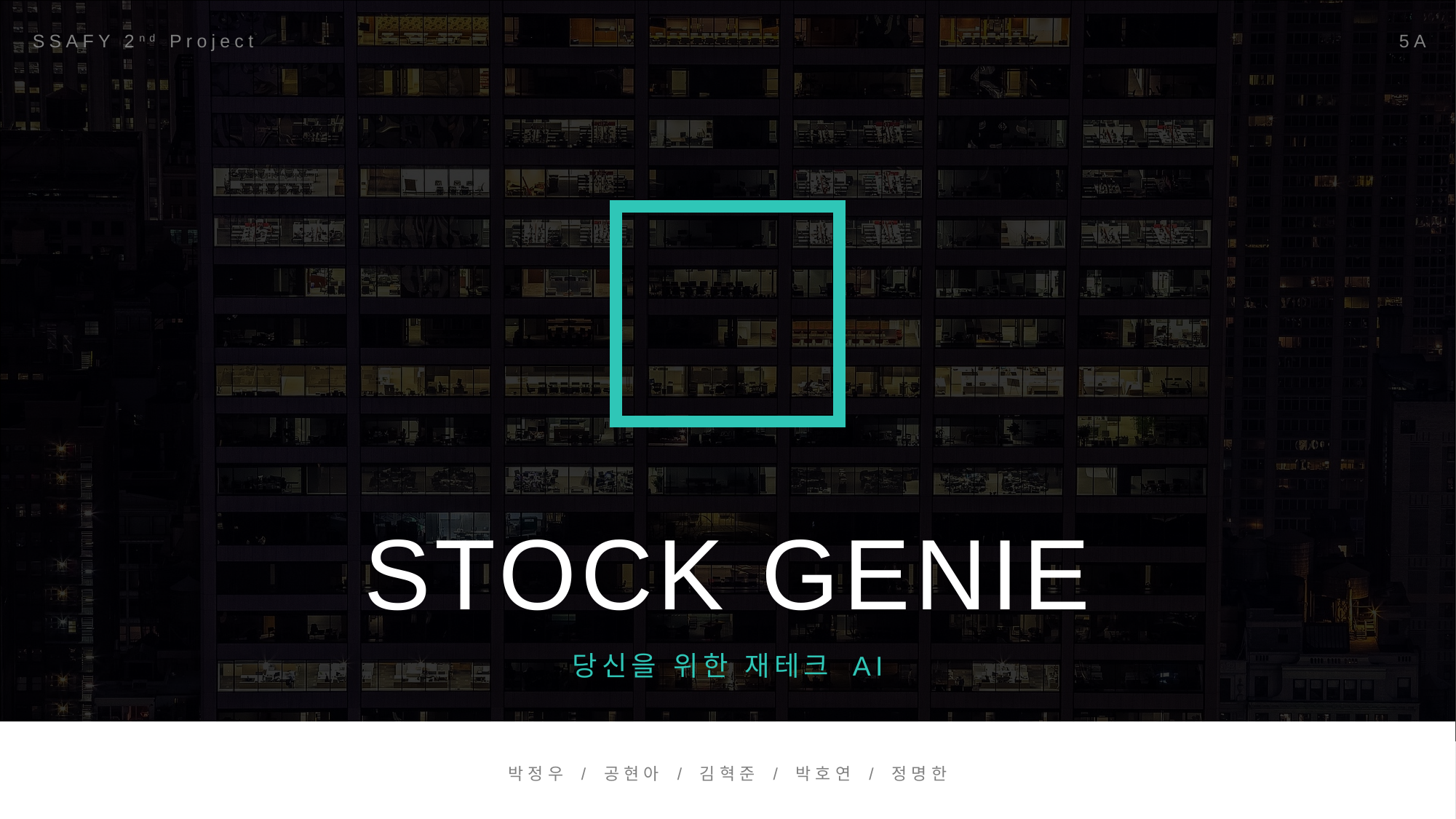

5A
SSAFY 2nd Project

STOCK GENIE
당신을 위한 재테크 AI
박정우 / 공현아 / 김혁준 / 박호연 / 정명한